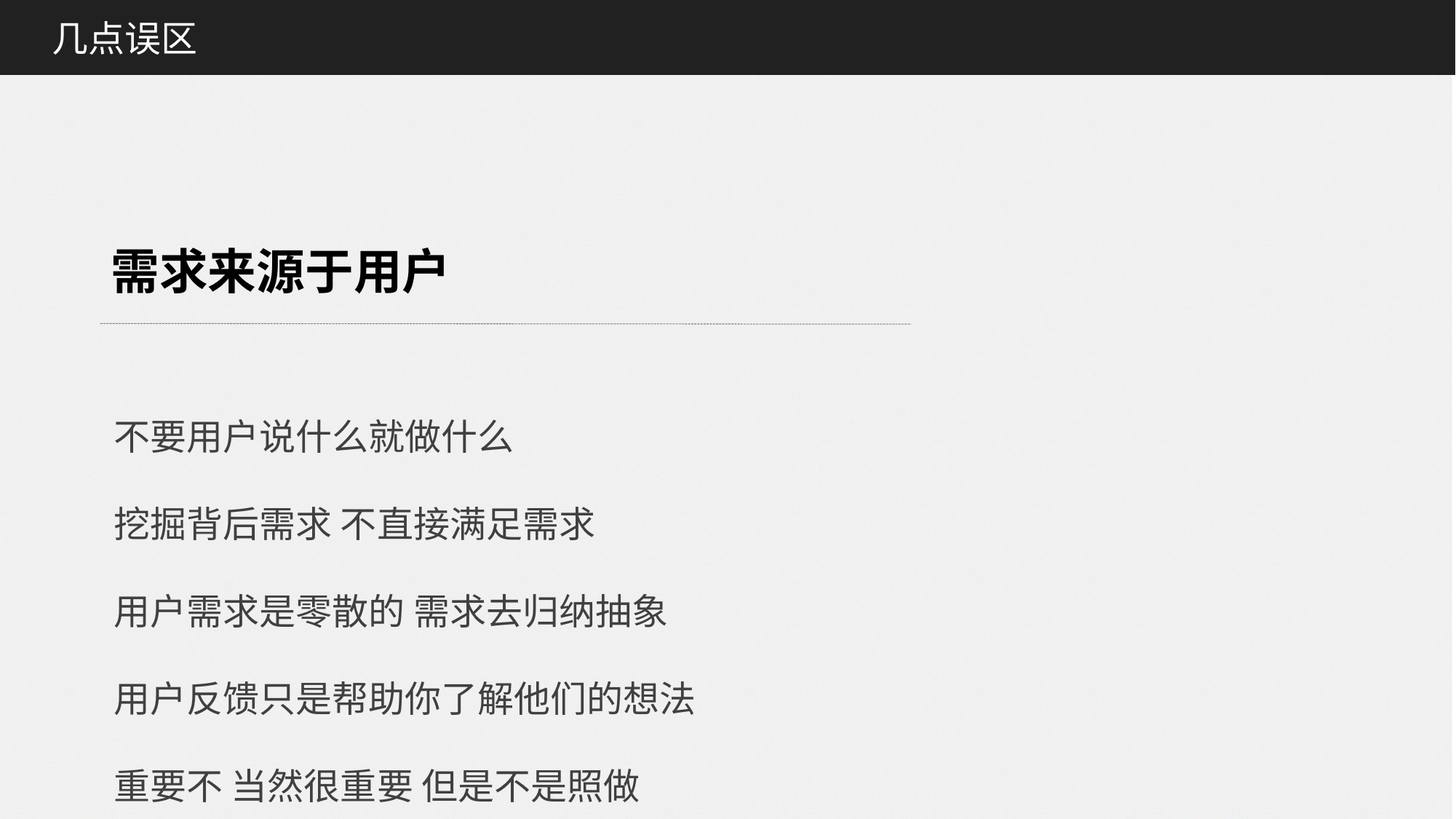

几点误区

需求来源于用户
不要用户说什么就做什么

挖掘背后需求 不直接满足需求

用户需求是零散的 需求去归纳抽象

用户反馈只是帮助你了解他们的想法

重要不 当然很重要 但是不是照做